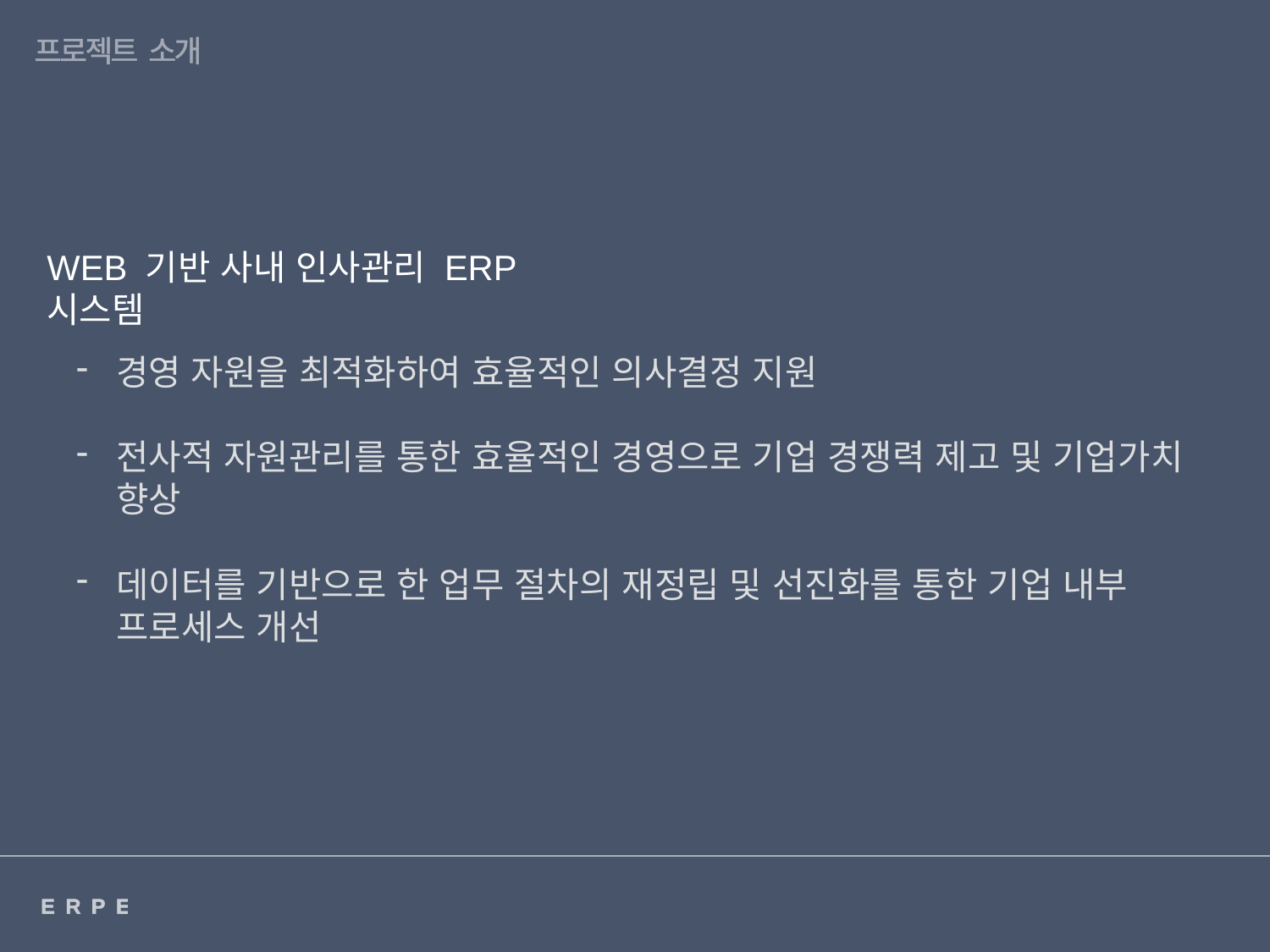

프로젝트  소개
WEB 기반 사내 인사관리 ERP 시스템
경영 자원을 최적화하여 효율적인 의사결정 지원

전사적 자원관리를 통한 효율적인 경영으로 기업 경쟁력 제고 및 기업가치 향상

데이터를 기반으로 한 업무 절차의 재정립 및 선진화를 통한 기업 내부 프로세스 개선

ERPERP